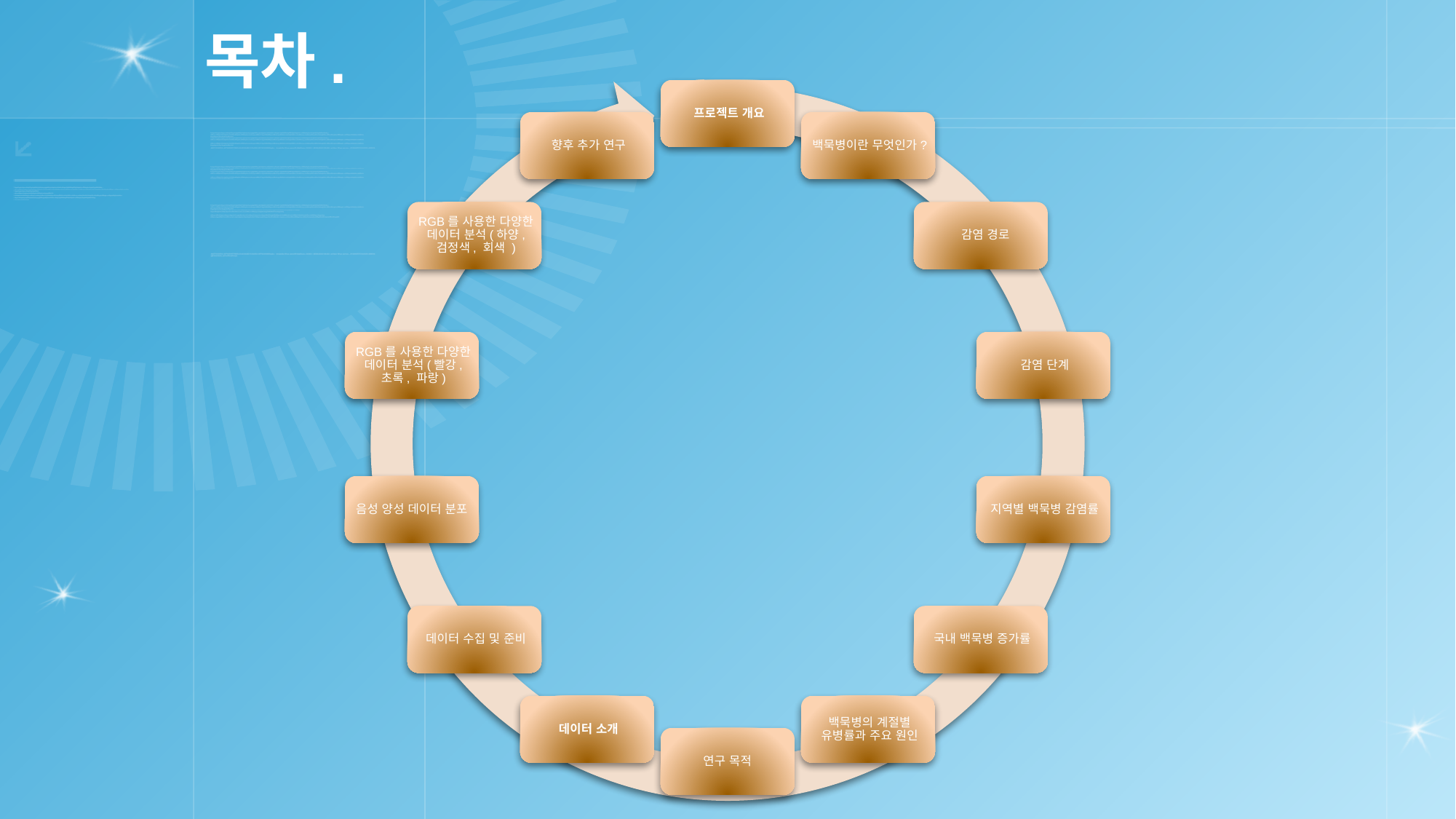

# 목차.
프로젝트 개요
백묵병이란 무엇인가?
 감염 경로
감염 단계
지역별 백묵병 감염률
국내 백묵병 증가률
백묵병의 계절별 유병률과 주요 원인
연구 목적
데이터 소개
데이터 수집 및 준비
음성 양성 데이터 분포
RGB를 사용한 다양한 데이터 분석(빨강, 초록, 파랑)
RGB를 사용한 다양한 데이터 분석(하양, 검정색, 회색 )
향후 추가 연구